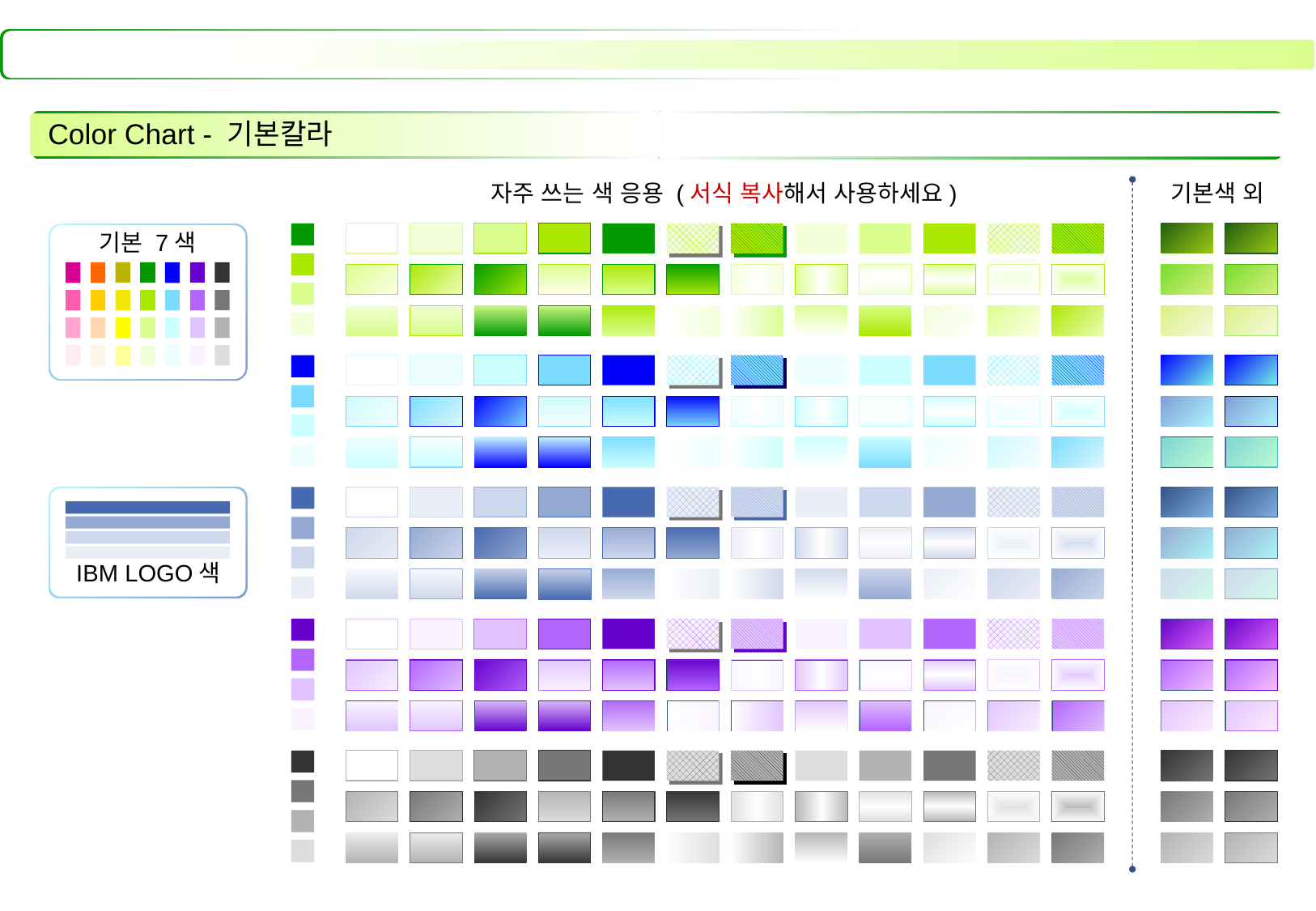

# Color Chart - 기본칼라
자주 쓰는 색 응용 (서식 복사해서 사용하세요)
기본색 외

기본 7색

IBM LOGO색